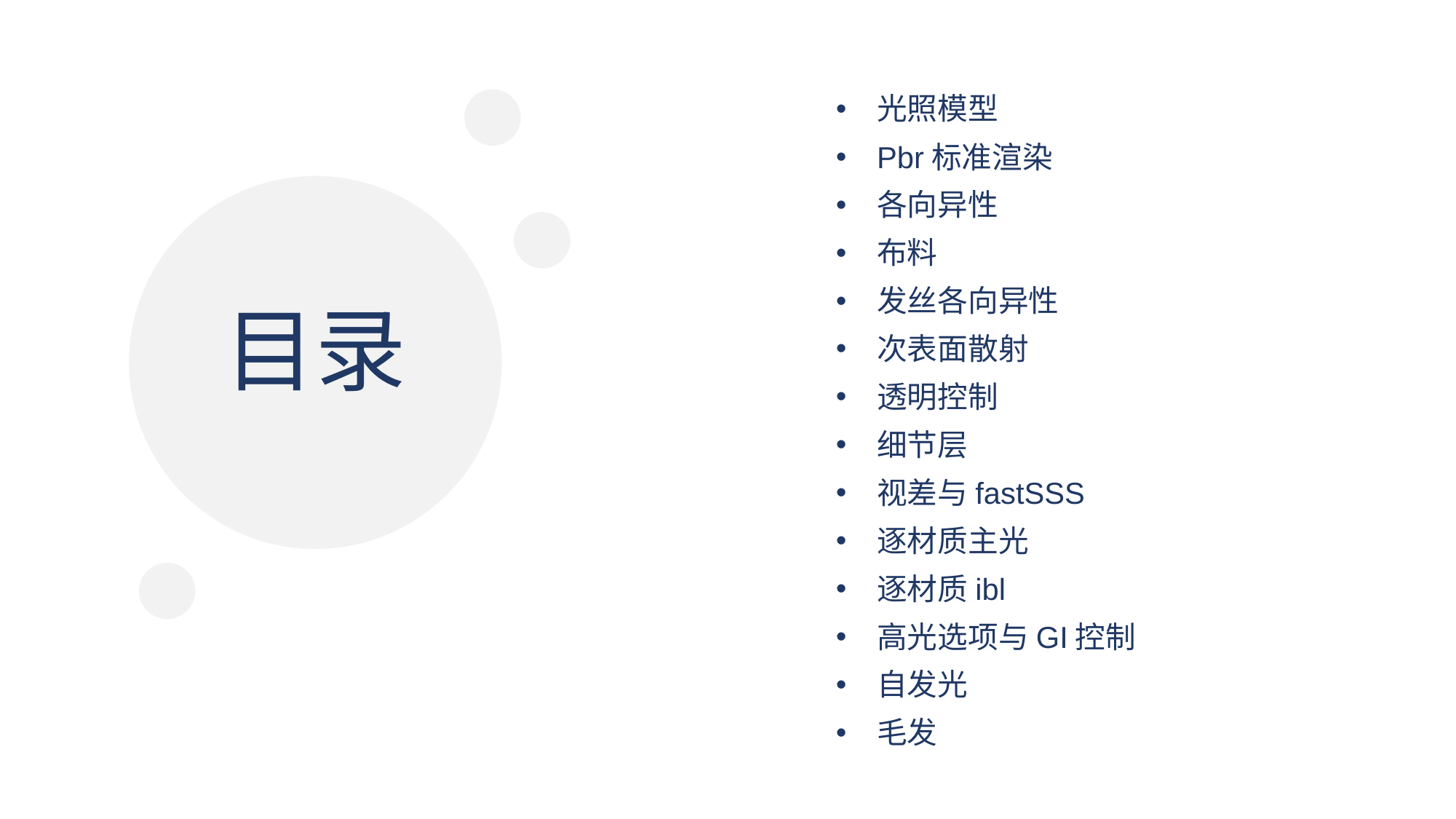

光照模型
Pbr标准渲染
各向异性
布料
发丝各向异性
次表面散射
透明控制
细节层
视差与fastSSS
逐材质主光
逐材质ibl
高光选项与GI控制
自发光
毛发

# 目录